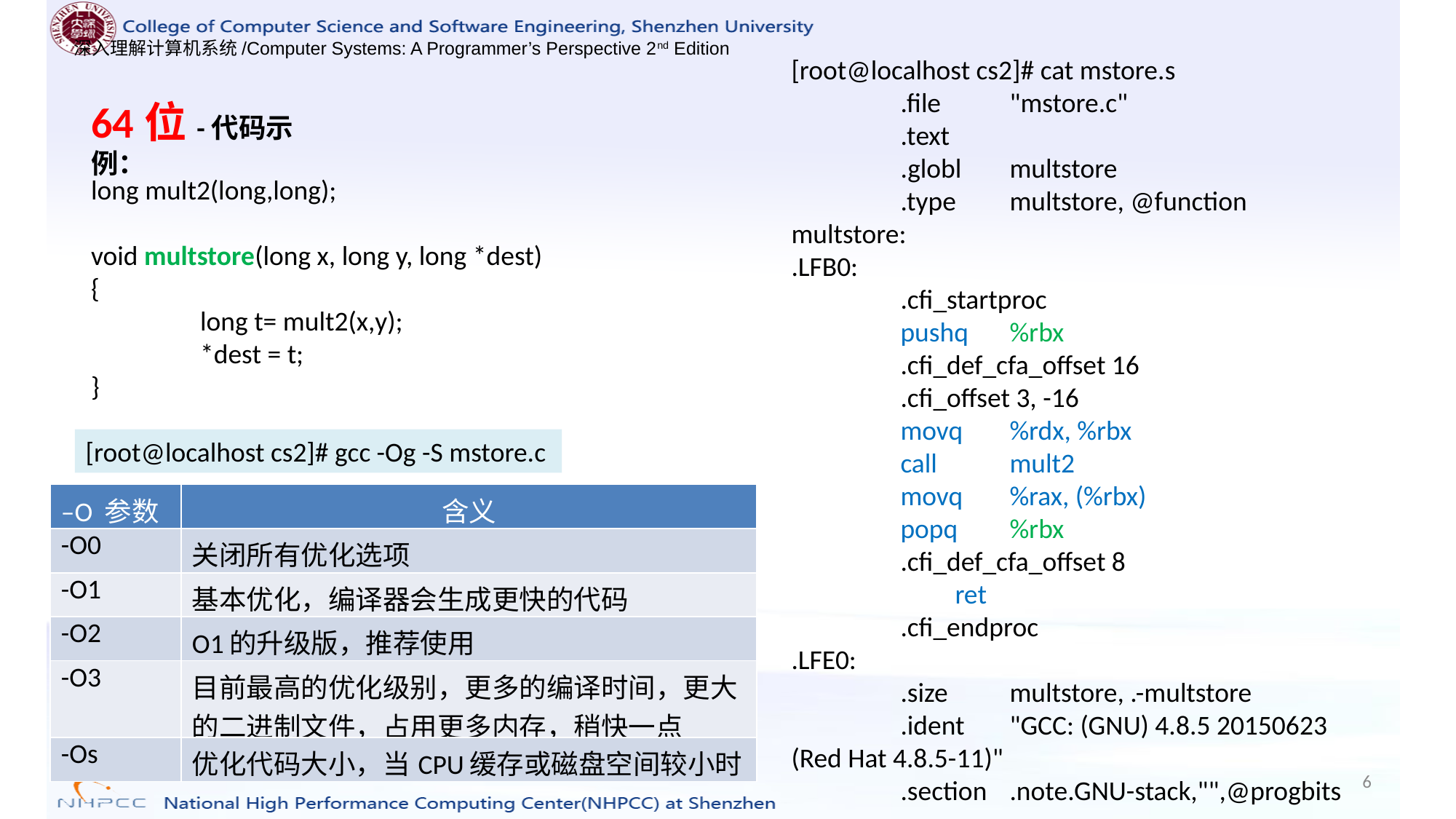

[root@localhost cs2]# cat mstore.s
	.file	"mstore.c"
	.text
	.globl	multstore
	.type	multstore, @function
multstore:
.LFB0:
	.cfi_startproc
	pushq	%rbx
	.cfi_def_cfa_offset 16
	.cfi_offset 3, -16
	movq	%rdx, %rbx
	call	mult2
	movq	%rax, (%rbx)
	popq	%rbx
	.cfi_def_cfa_offset 8
	ret
	.cfi_endproc
.LFE0:
	.size	multstore, .-multstore
	.ident	"GCC: (GNU) 4.8.5 20150623 (Red Hat 4.8.5-11)"
	.section	.note.GNU-stack,"",@progbits
64位-代码示例：
long mult2(long,long);

void multstore(long x, long y, long *dest)
{
	long t= mult2(x,y);
	*dest = t;
}
[root@localhost cs2]# gcc -Og -S mstore.c
| –O 参数 | 含义 |
| --- | --- |
| -O0 | 关闭所有优化选项 |
| -O1 | 基本优化，编译器会生成更快的代码 |
| -O2 | O1的升级版，推荐使用 |
| -O3 | 目前最高的优化级别，更多的编译时间，更大的二进制文件，占用更多内存，稍快一点 |
| -Os | 优化代码大小，当CPU缓存或磁盘空间较小时 |
6